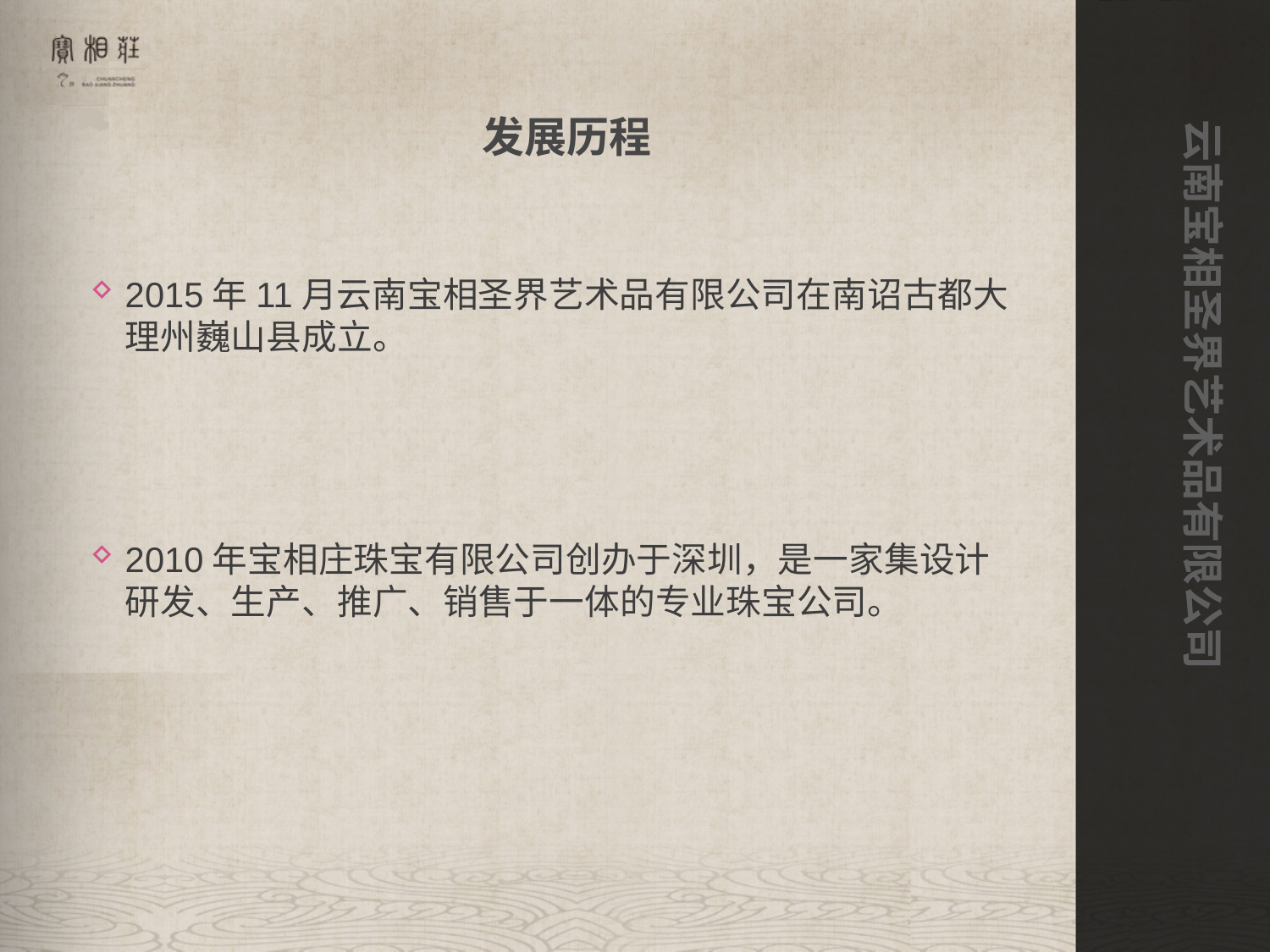

# 发展历程
云南宝相圣界艺术品有限公司
2015年11月云南宝相圣界艺术品有限公司在南诏古都大理州巍山县成立。

2010年宝相庄珠宝有限公司创办于深圳，是一家集设计研发、生产、推广、销售于一体的专业珠宝公司。